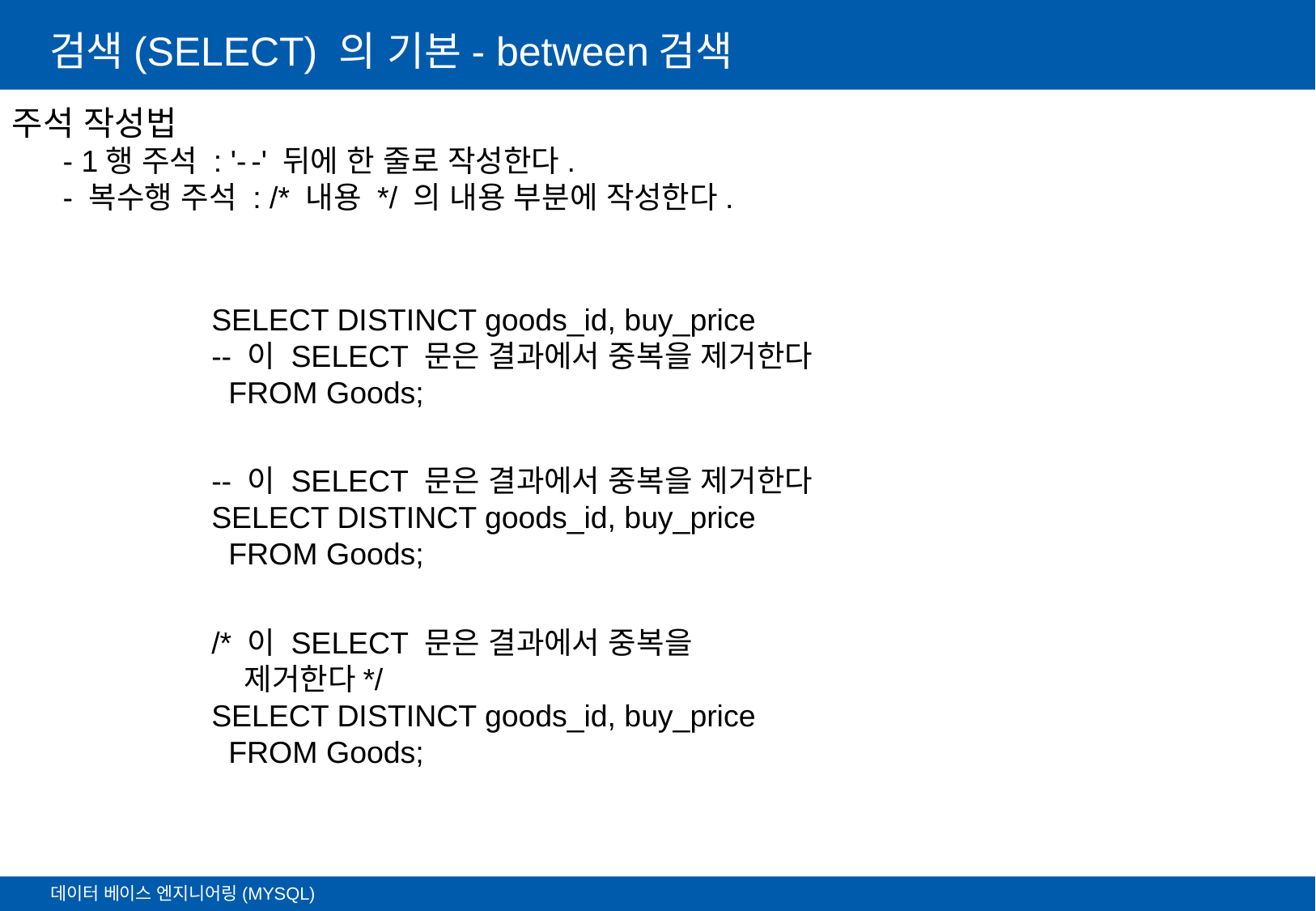

# 검색(SELECT) 의 기본- between검색
주석 작성법
      - 1행 주석 : '- -' 뒤에 한 줄로 작성한다.
      - 복수행 주석 : /* 내용 */ 의 내용 부분에 작성한다.
SELECT DISTINCT goods_id, buy_price
-- 이 SELECT 문은 결과에서 중복을 제거한다
  FROM Goods;
-- 이 SELECT 문은 결과에서 중복을 제거한다
SELECT DISTINCT goods_id, buy_price
  FROM Goods;
/* 이 SELECT 문은 결과에서 중복을
   제거한다*/
SELECT DISTINCT goods_id, buy_price
  FROM Goods;